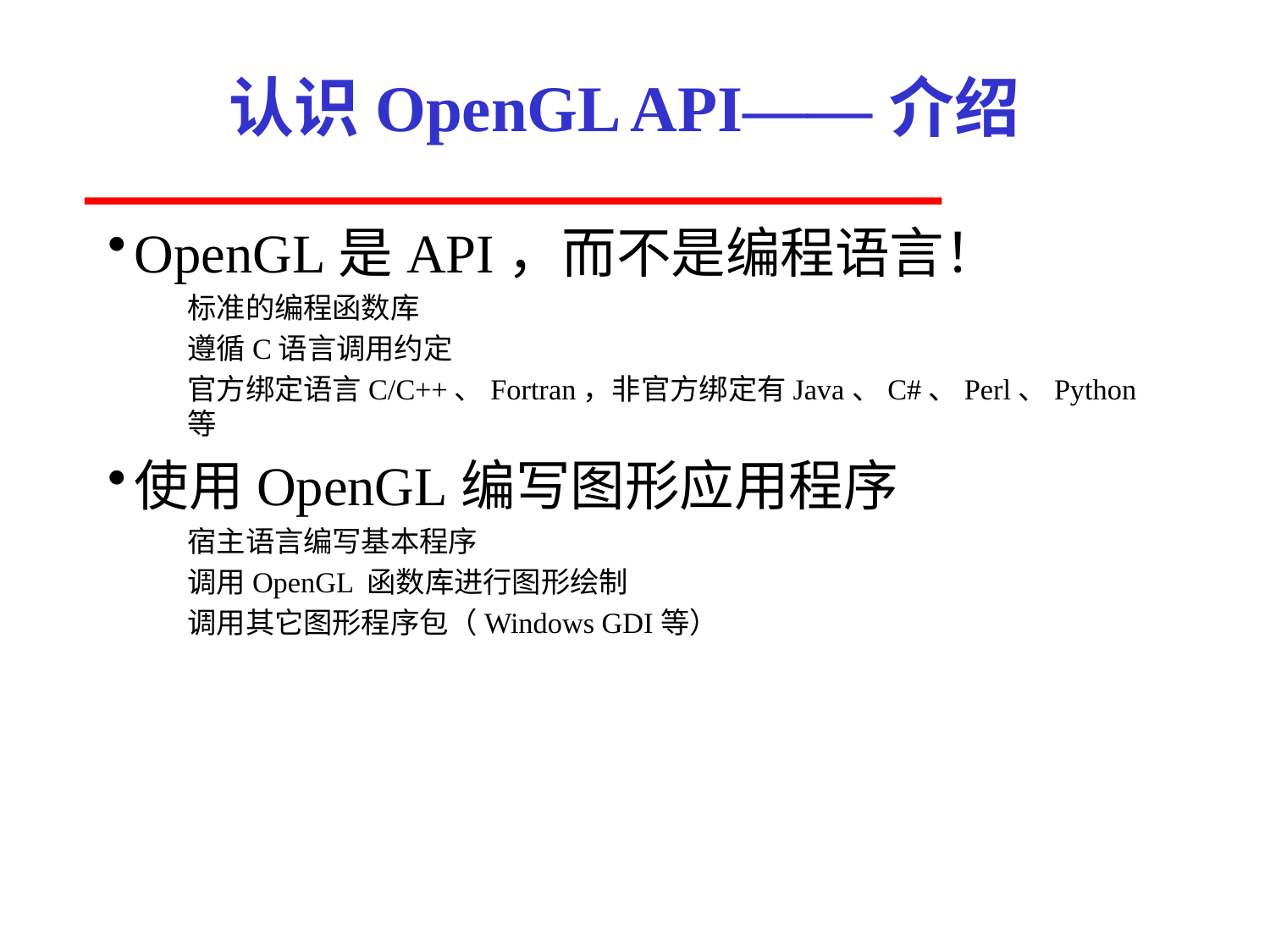

# 认识OpenGL API——介绍
OpenGL是API，而不是编程语言！
标准的编程函数库
遵循C语言调用约定
官方绑定语言C/C++、Fortran，非官方绑定有Java、C#、Perl、Python等
使用OpenGL编写图形应用程序
宿主语言编写基本程序
调用OpenGL 函数库进行图形绘制
调用其它图形程序包（Windows GDI等）